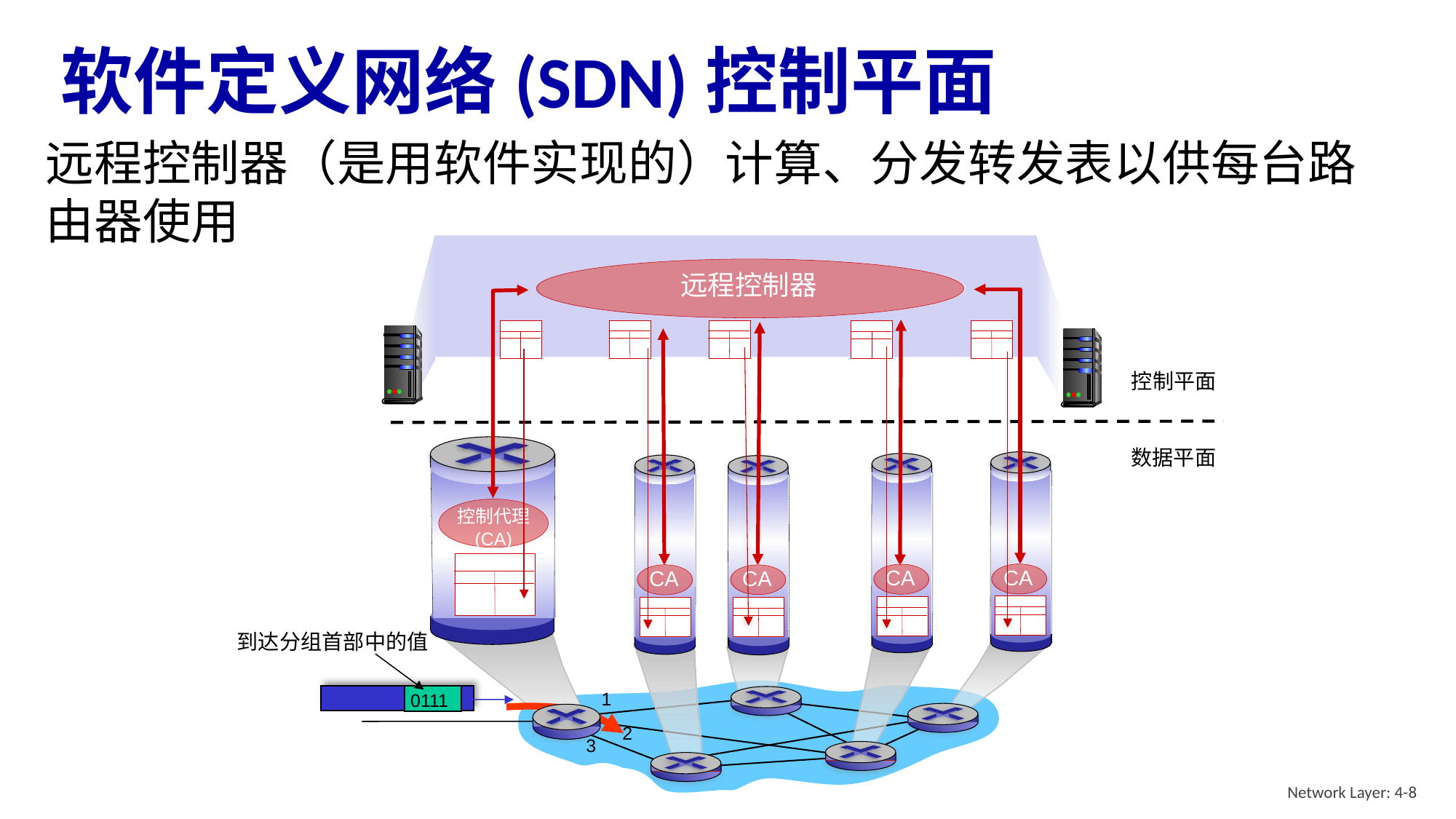

# 软件定义网络(SDN)控制平面
远程控制器（是用软件实现的）计算、分发转发表以供每台路由器使用

远程控制器

控制平面
数据平面

控制代理
(CA)

CA

CA

CA

CA

到达分组首部中的值

0111

1

2
3

Network Layer: 4-8